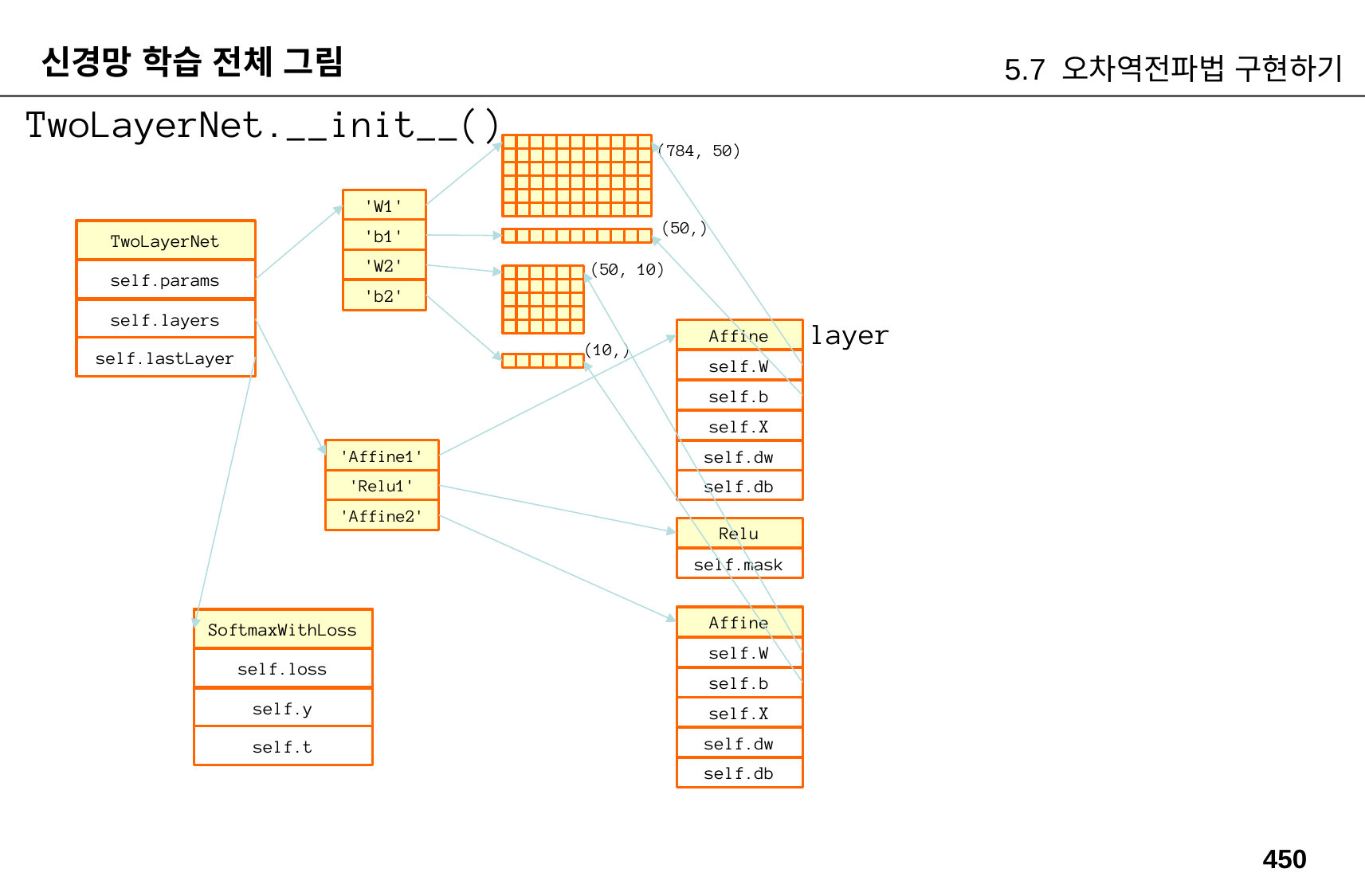

신경망 학습 전체 그림
5.7 오차역전파법 구현하기
TwoLayerNet.__init__()
(784, 50)

'W1'
(50,)
'b1'
TwoLayerNet

'W2'
(50, 10)
self.params

'b2'
self.layers
layer
Affine
(10,)
self.lastLayer
self.W

self.b
self.X
'Affine1'
self.dw
'Relu1'
self.db
'Affine2'
Relu
self.mask
Affine
SoftmaxWithLoss
self.W
self.loss
self.b
self.y
self.X
self.t
self.dw
self.db